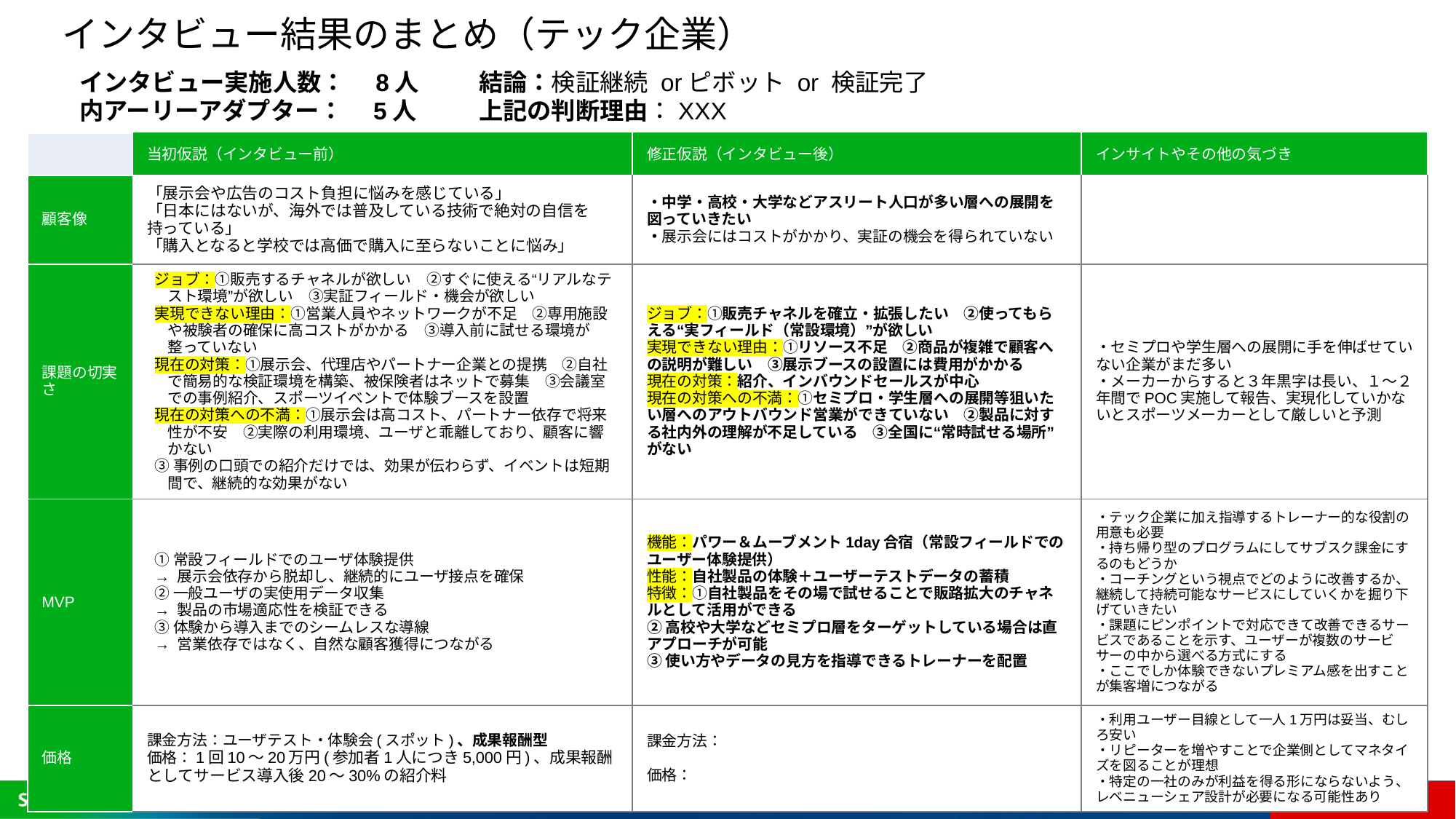

# インタビュー結果のまとめ（テック企業）
インタビュー実施人数：　8人
内アーリーアダプター：　5人
結論：検証継続 orピボット or 検証完了
上記の判断理由：XXX
|  | 当初仮説（インタビュー前） | 修正仮説（インタビュー後） | インサイトやその他の気づき |
| --- | --- | --- | --- |
| 顧客像 | 「展示会や広告のコスト負担に悩みを感じている」 「日本にはないが、海外では普及している技術で絶対の自信を持っている」 「購入となると学校では高価で購入に至らないことに悩み」 | ・中学・高校・大学などアスリート人口が多い層への展開を図っていきたい ・展示会にはコストがかかり、実証の機会を得られていない |  |
| 課題の切実さ | ジョブ：①販売するチャネルが欲しい　②すぐに使える“リアルなテスト環境”が欲しい　③実証フィールド・機会が欲しい 実現できない理由：①営業人員やネットワークが不足　②専用施設や被験者の確保に高コストがかかる　③導入前に試せる環境が整っていない 現在の対策：​①展示会、代理店やパートナー企業との提携　②自社で簡易的な検証環境を構築、被保険者はネットで募集　③会議室での事例紹介、スポーツイベントで体験ブースを設置 現在の対策への不満：①展示会は高コスト、パートナー依存で将来性が不安　②実際の利用環境、ユーザと乖離しており、顧客に響かない ③事例の口頭での紹介だけでは、効果が伝わらず、イベントは短期間で、継続的な効果がない | ジョブ：①​販売チャネルを確立・拡張したい　②使ってもらえる“実フィールド（常設環境）”が欲しい 実現できない理由：​①リソース不足　②商品が複雑で顧客への説明が難しい　③展示ブースの設置には費用がかかる 現在の対策：​紹介、インバウンドセールスが中心 現在の対策への不満：①セミプロ・学生層への展開等狙いたい層へのアウトバウンド営業ができていない　②製品に対する社内外の理解が不足している　③全国に“常時試せる場所”がない | ・セミプロや学生層への展開に手を伸ばせていない企業がまだ多い ・メーカーからすると３年黒字は長い、１～２年間でPOC実施して報告、実現化していかないとスポーツメーカーとして厳しいと予測 |
| MVP | ①常設フィールドでのユーザ体験提供 → 展示会依存から脱却し、継続的にユーザ接点を確保 ②一般ユーザの実使用データ収集 → 製品の市場適応性を検証できる ③体験から導入までのシームレスな導線 → 営業依存ではなく、自然な顧客獲得につながる | 機能：パワー＆ムーブメント1day合宿（常設フィールドでのユーザー体験提供） 性能：自社製品の体験＋ユーザーテストデータの蓄積 特徴：①自社製品をその場で試せることで販路拡大のチャネルとして活用ができる　 ②高校や大学などセミプロ層をターゲットしている場合は直アプローチが可能　 ③使い方やデータの見方を指導できるトレーナーを配置 | ・テック企業に加え指導するトレーナー的な役割の用意も必要 ・持ち帰り型のプログラムにしてサブスク課金にするのもどうか ・コーチングという視点でどのように改善するか、継続して持続可能なサービスにしていくかを掘り下げていきたい ・課題にピンポイントで対応できて改善できるサービスであることを示す、ユーザーが複数のサービサーの中から選べる方式にする ・ここでしか体験できないプレミアム感を出すことが集客増につながる |
| 価格 | 課金方法：ユーザテスト・体験会(スポット)、成果報酬型 価格：1回10〜20万円(参加者1人につき5,000円)、成果報酬としてサービス導入後20〜30%の紹介料 | 課金方法： 価格： | ・利用ユーザー目線として一人1万円は妥当、むしろ安い ・リピーターを増やすことで企業側としてマネタイズを図ることが理想 ・特定の一社のみが利益を得る形にならないよう、レベニューシェア設計が必要になる可能性あり |